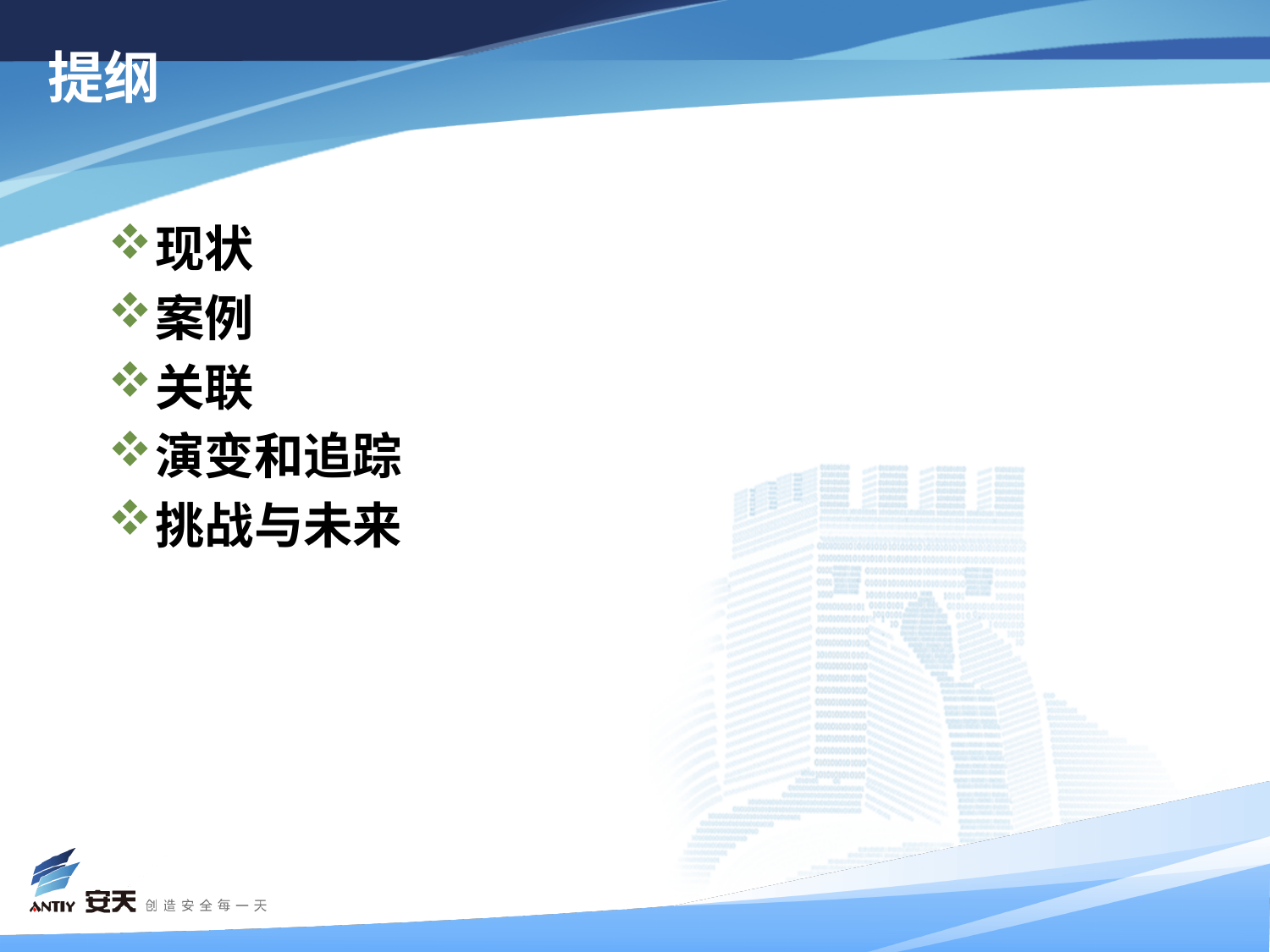

# 提纲
现状
案例
关联
演变和追踪
挑战与未来